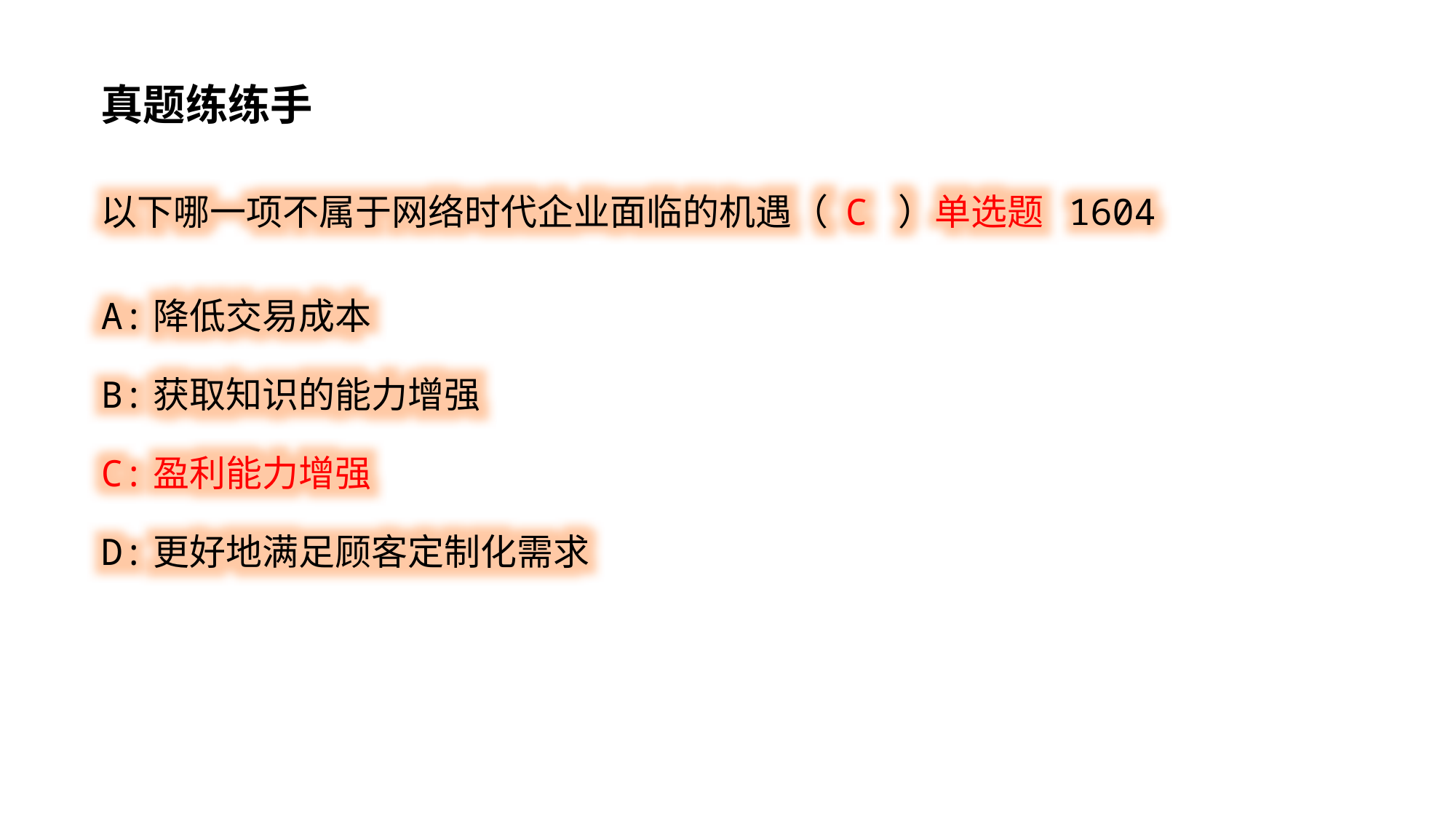

真题练练手
以下哪一项不属于网络时代企业面临的机遇（ C ）单选题  1604

A:降低交易成本

B:获取知识的能力增强

C:盈利能力增强

D:更好地满足顾客定制化需求